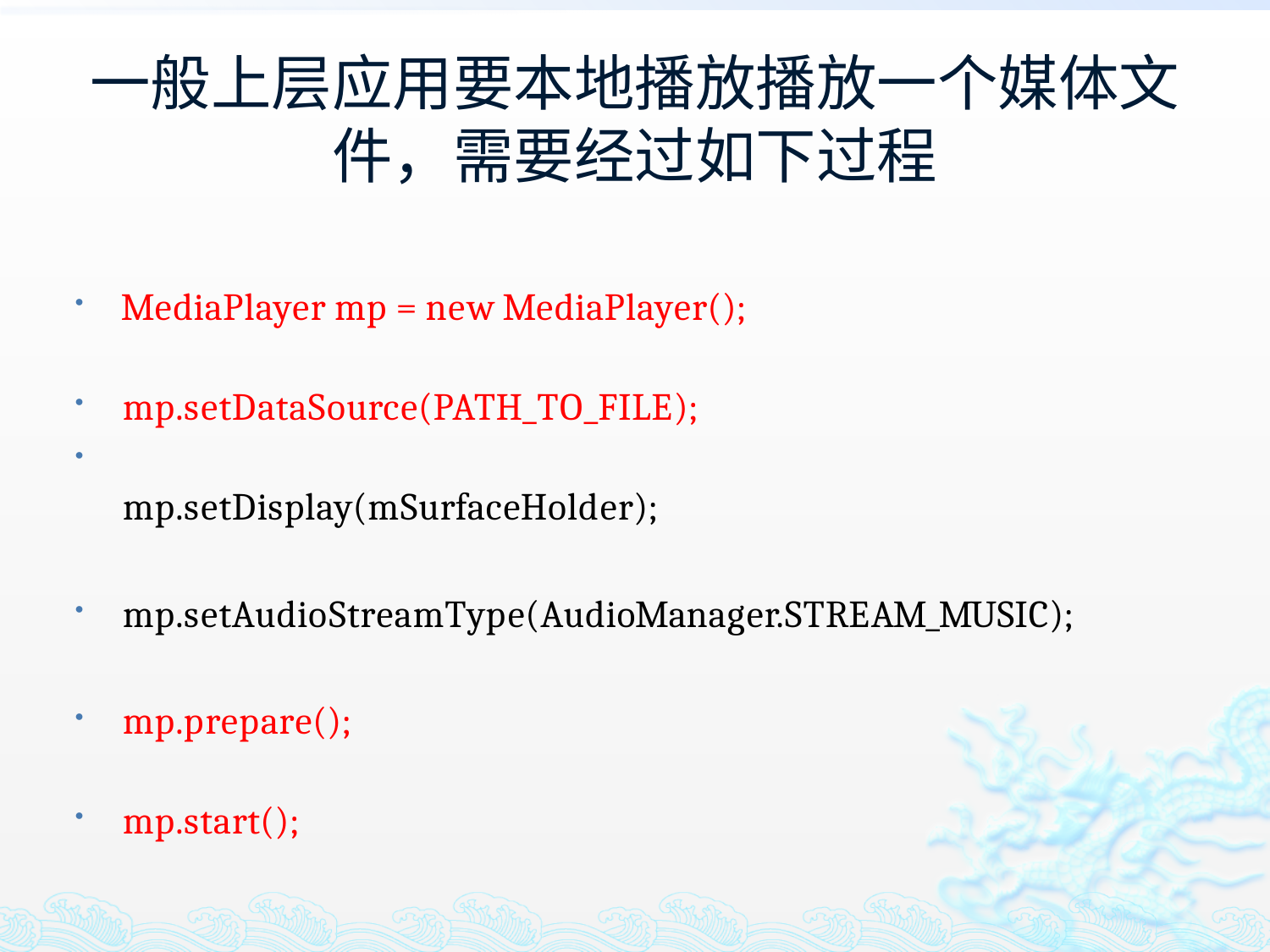

# 一般上层应用要本地播放播放一个媒体文件，需要经过如下过程

MediaPlayer mp = new MediaPlayer();
mp.setDataSource(PATH_TO_FILE);
mp.setDisplay(mSurfaceHolder);

mp.setAudioStreamType(AudioManager.STREAM_MUSIC);

mp.prepare();
mp.start();